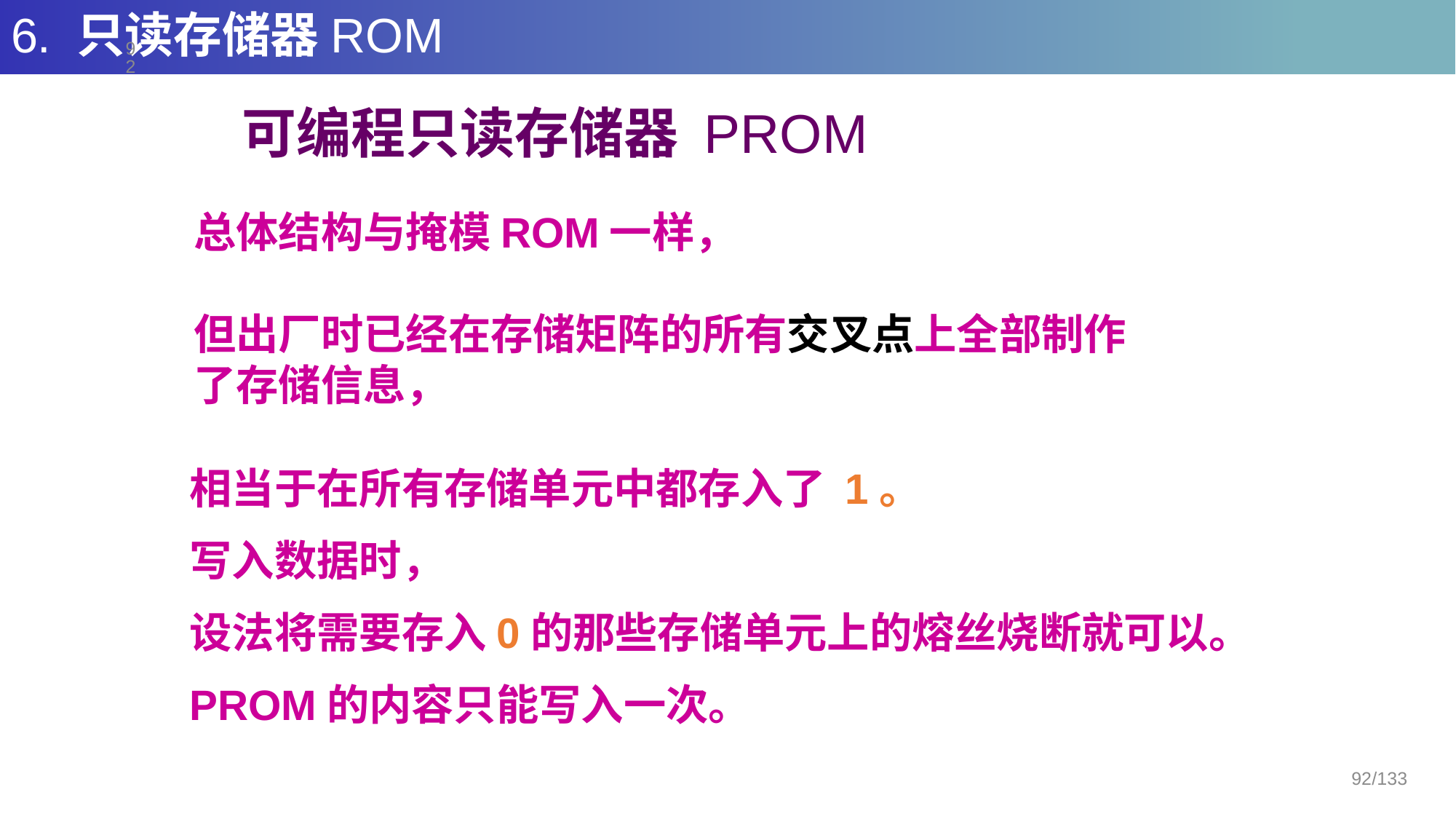

# 6. 只读存储器ROM
92
可编程只读存储器 PROM
总体结构与掩模ROM一样，

但出厂时已经在存储矩阵的所有交叉点上全部制作了存储信息，
相当于在所有存储单元中都存入了 1。
写入数据时，
设法将需要存入0的那些存储单元上的熔丝烧断就可以。
PROM的内容只能写入一次。
92/133